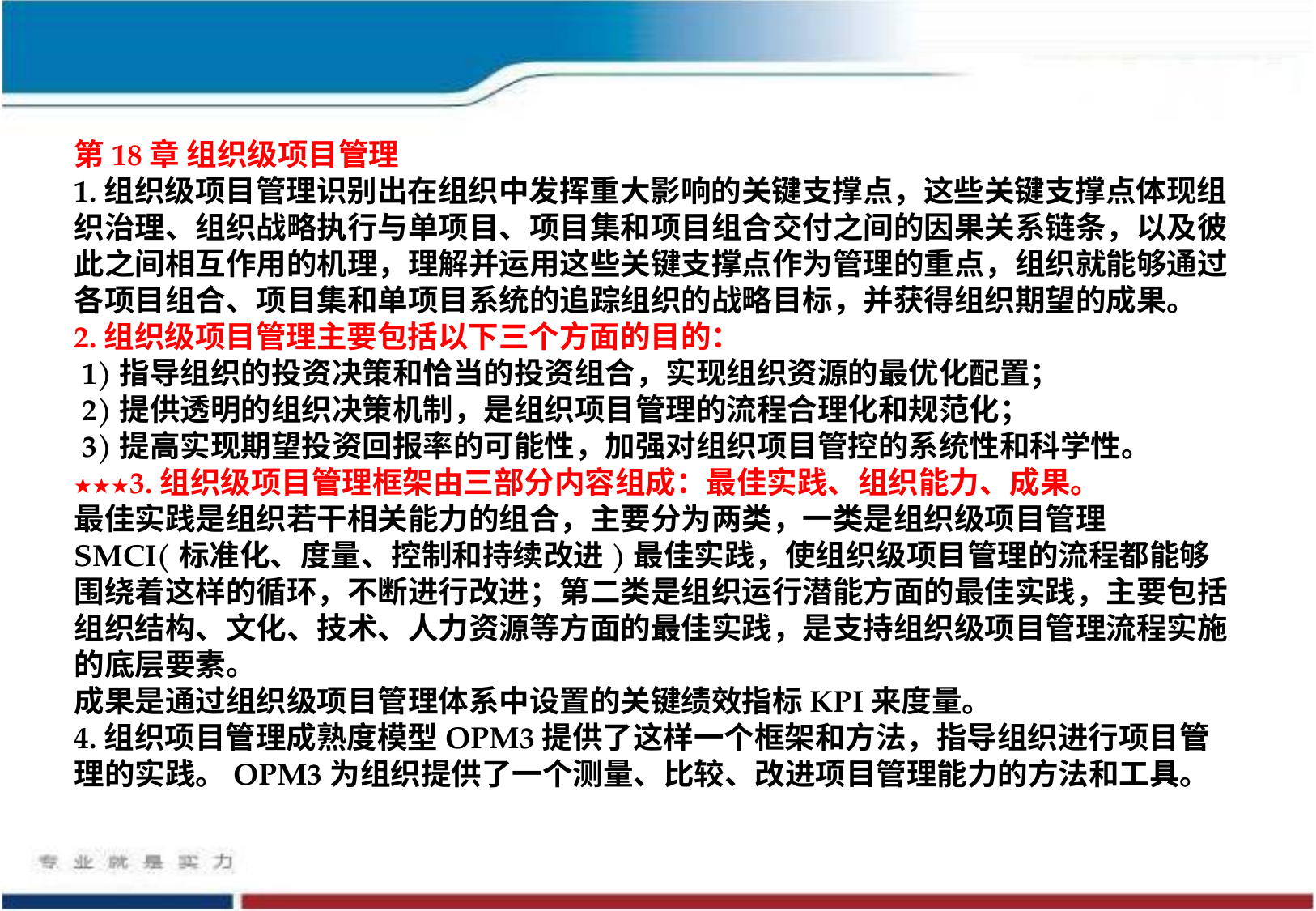

第18章 组织级项目管理
1.组织级项目管理识别出在组织中发挥重大影响的关键支撑点，这些关键支撑点体现组织治理、组织战略执行与单项目、项目集和项目组合交付之间的因果关系链条，以及彼此之间相互作用的机理，理解并运用这些关键支撑点作为管理的重点，组织就能够通过各项目组合、项目集和单项目系统的追踪组织的战略目标，并获得组织期望的成果。
2.组织级项目管理主要包括以下三个方面的目的：
 1)指导组织的投资决策和恰当的投资组合，实现组织资源的最优化配置；
 2)提供透明的组织决策机制，是组织项目管理的流程合理化和规范化；
 3)提高实现期望投资回报率的可能性，加强对组织项目管控的系统性和科学性。
★★★3.组织级项目管理框架由三部分内容组成：最佳实践、组织能力、成果。
最佳实践是组织若干相关能力的组合，主要分为两类，一类是组织级项目管理SMCI(标准化、度量、控制和持续改进)最佳实践，使组织级项目管理的流程都能够围绕着这样的循环，不断进行改进；第二类是组织运行潜能方面的最佳实践，主要包括组织结构、文化、技术、人力资源等方面的最佳实践，是支持组织级项目管理流程实施的底层要素。
成果是通过组织级项目管理体系中设置的关键绩效指标KPI来度量。
4.组织项目管理成熟度模型OPM3提供了这样一个框架和方法，指导组织进行项目管理的实践。OPM3为组织提供了一个测量、比较、改进项目管理能力的方法和工具。